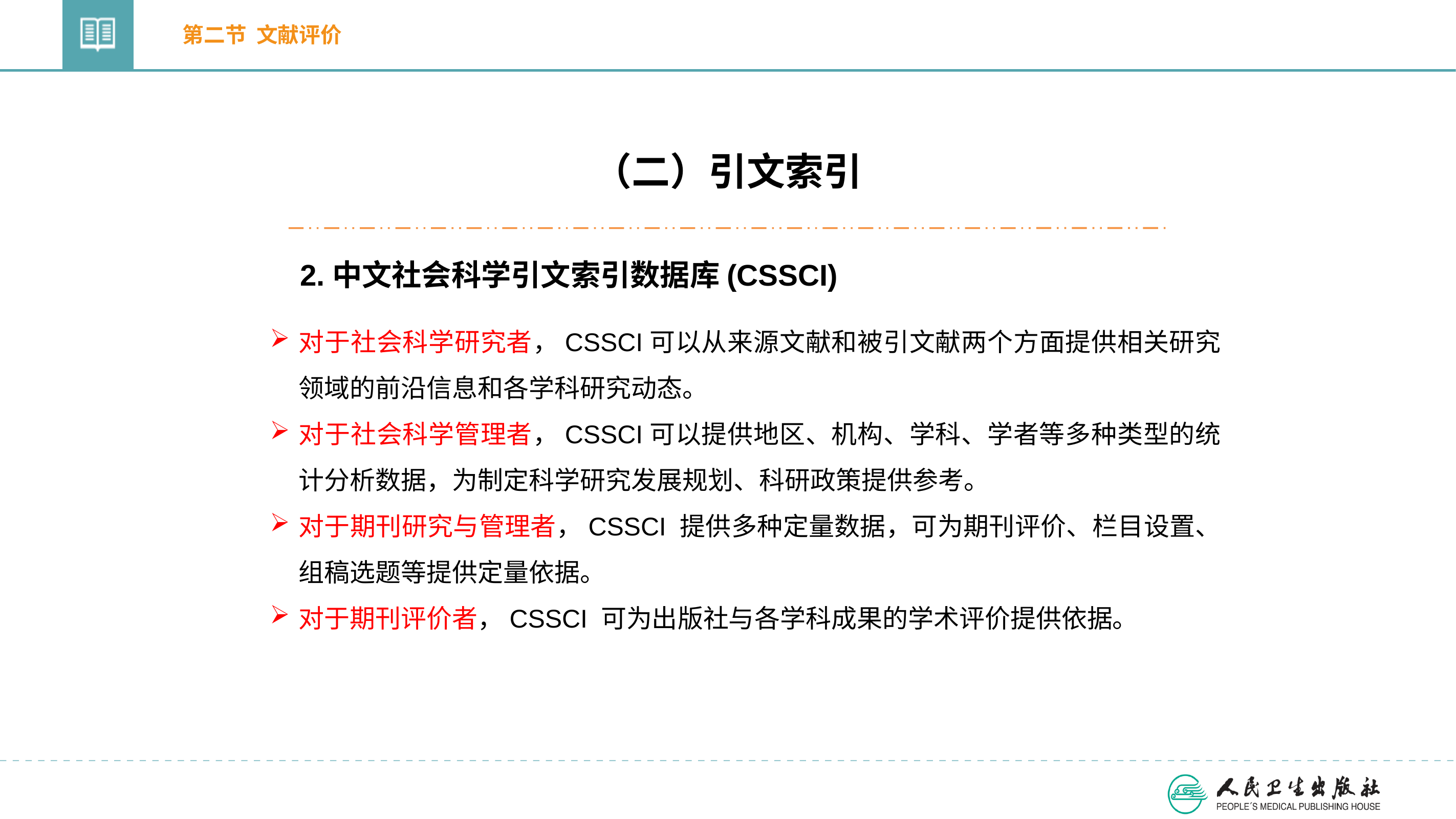

第二节  文献评价
（二）引文索引

2.中文社会科学引文索引数据库(CSSCI)

对于社会科学研究者，CSSCI可以从来源文献和被引文献两个方面提供相关研究领域的前沿信息和各学科研究动态。
对于社会科学管理者，CSSCI可以提供地区、机构、学科、学者等多种类型的统计分析数据，为制定科学研究发展规划、科研政策提供参考。
对于期刊研究与管理者，CSSCI 提供多种定量数据，可为期刊评价、栏目设置、组稿选题等提供定量依据。
对于期刊评价者，CSSCI 可为出版社与各学科成果的学术评价提供依据。